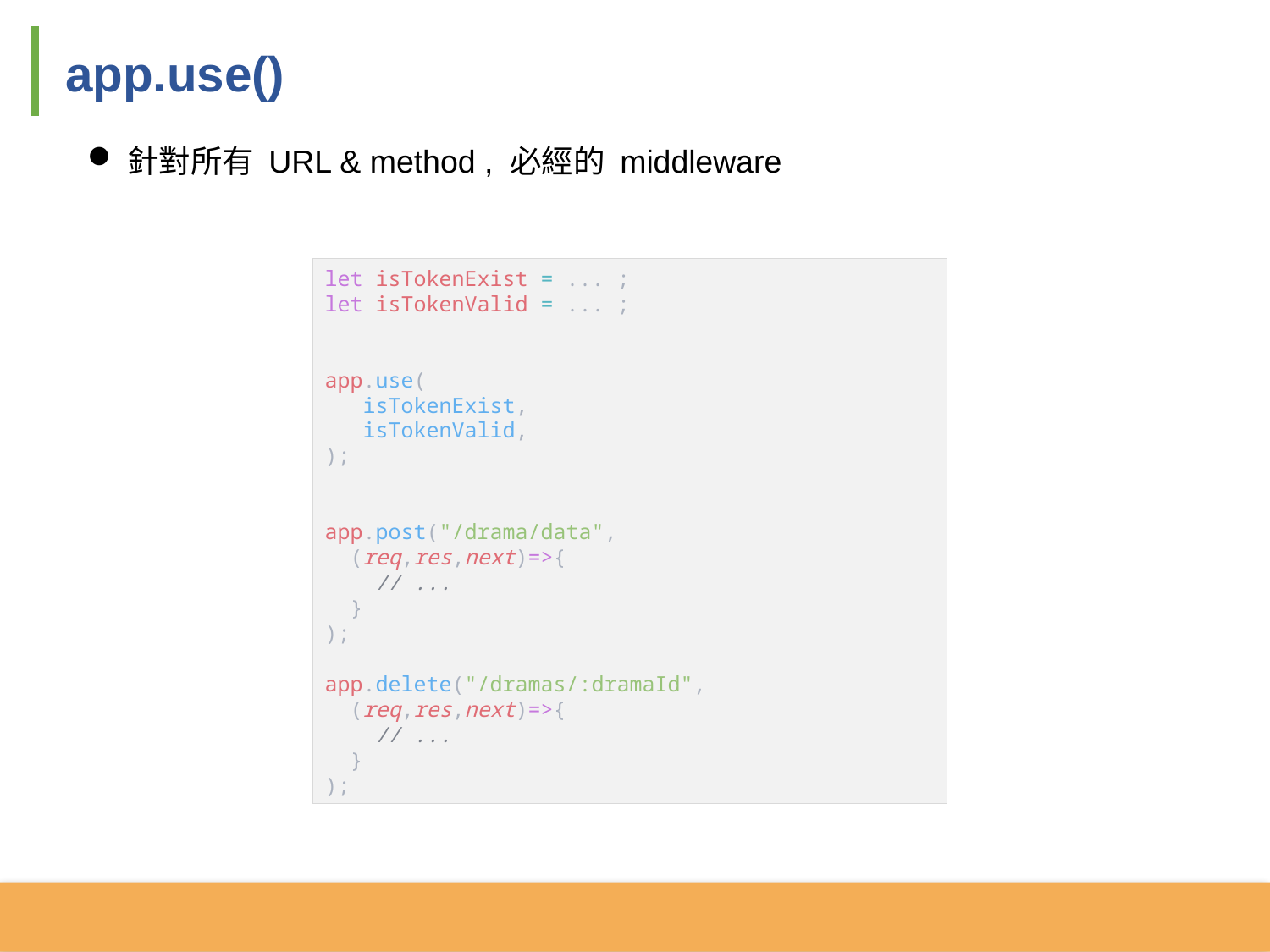

app.use()
針對所有 URL & method , 必經的 middleware
let isTokenExist = ... ;
let isTokenValid = ... ;
app.use(
   isTokenExist,
   isTokenValid,
);
app.post("/drama/data",
  (req,res,next)=>{
    // ...
  }
);
app.delete("/dramas/:dramaId",
  (req,res,next)=>{
    // ...
  }
);